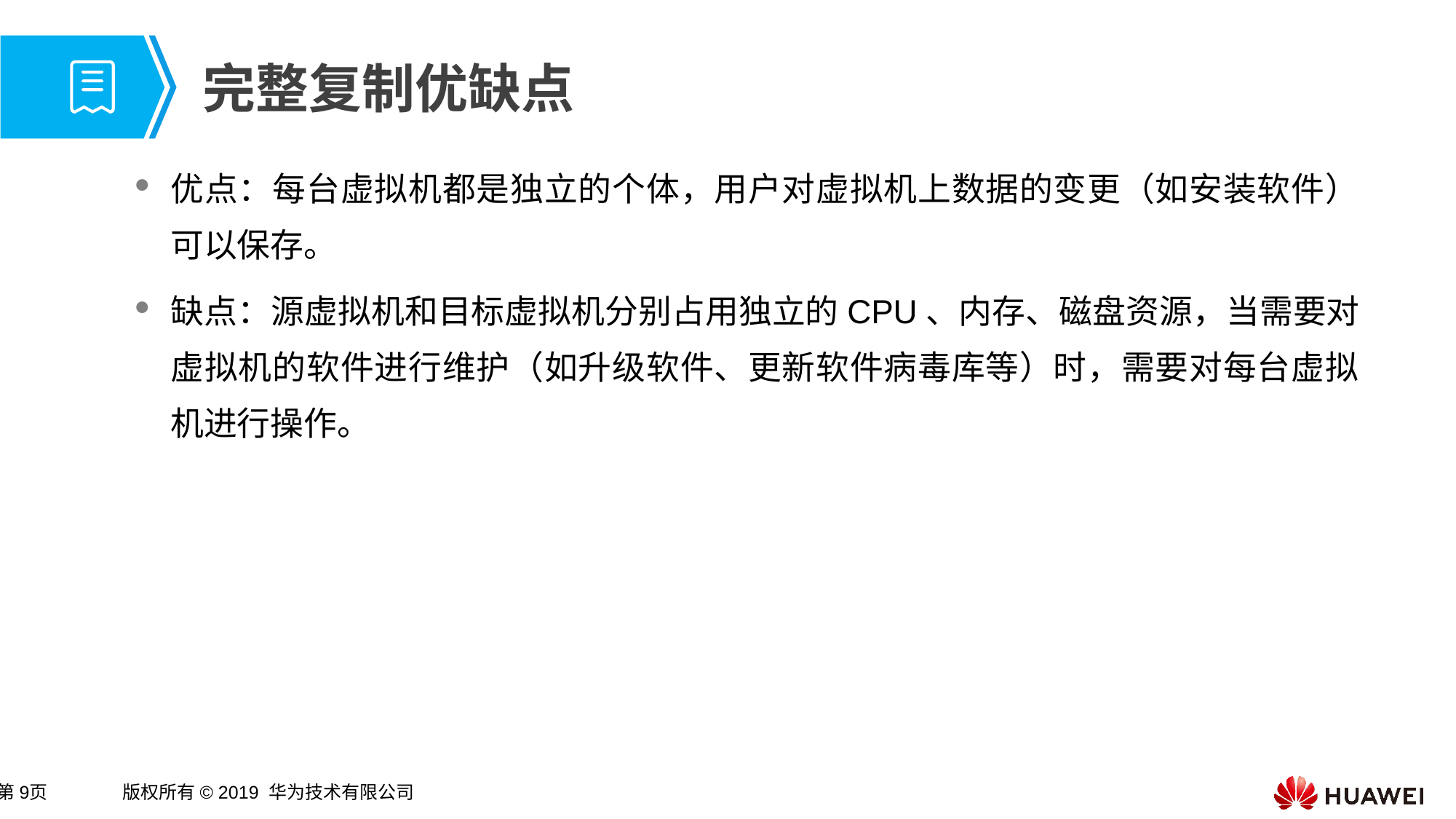

# 完整复制优缺点
优点：每台虚拟机都是独立的个体，用户对虚拟机上数据的变更（如安装软件）可以保存。
缺点：源虚拟机和目标虚拟机分别占用独立的CPU、内存、磁盘资源，当需要对虚拟机的软件进行维护（如升级软件、更新软件病毒库等）时，需要对每台虚拟机进行操作。